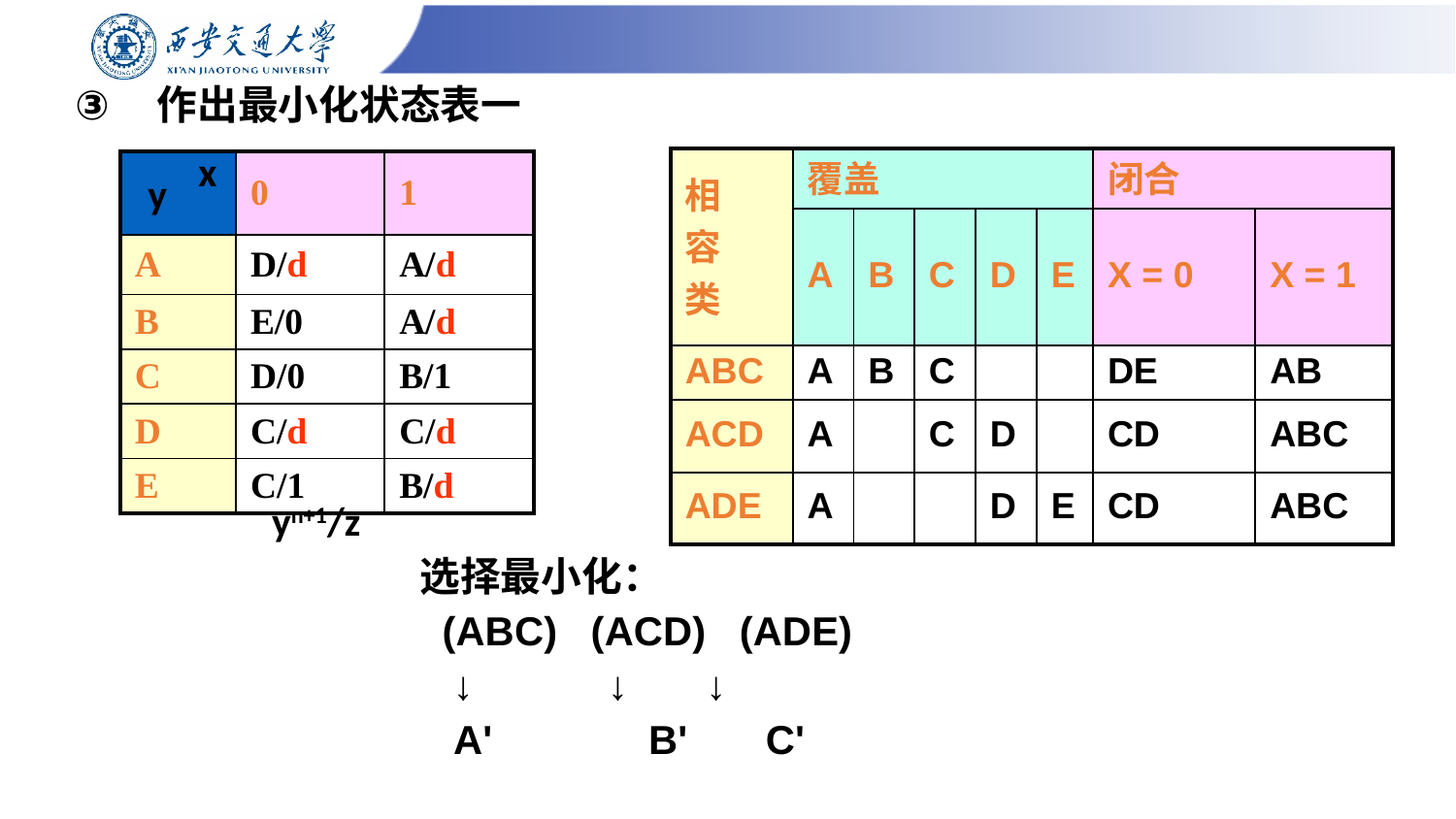

# 作出最小化状态表一
x
y
| 相 容 类 | 覆盖 |  |  |  |  | 闭合 |  |
| --- | --- | --- | --- | --- | --- | --- | --- |
|  | A | B | C | D | E | X = 0 | X = 1 |
| ABC | A | B | C |  |  | DE | AB |
| ACD | A |  | C | D |  | CD | ABC |
| ADE | A |  |  | D | E | CD | ABC |
|  | 0 | 1 |
| --- | --- | --- |
| A | D/d | A/d |
| B | E/0 | A/d |
| C | D/0 | B/1 |
| D | C/d | C/d |
| E | C/1 | B/d |
yn+1/z
覆盖闭合表一
选择最小化：
  (ABC)   (ACD)   (ADE)
   ↓            ↓       ↓
   A'              B'       C'